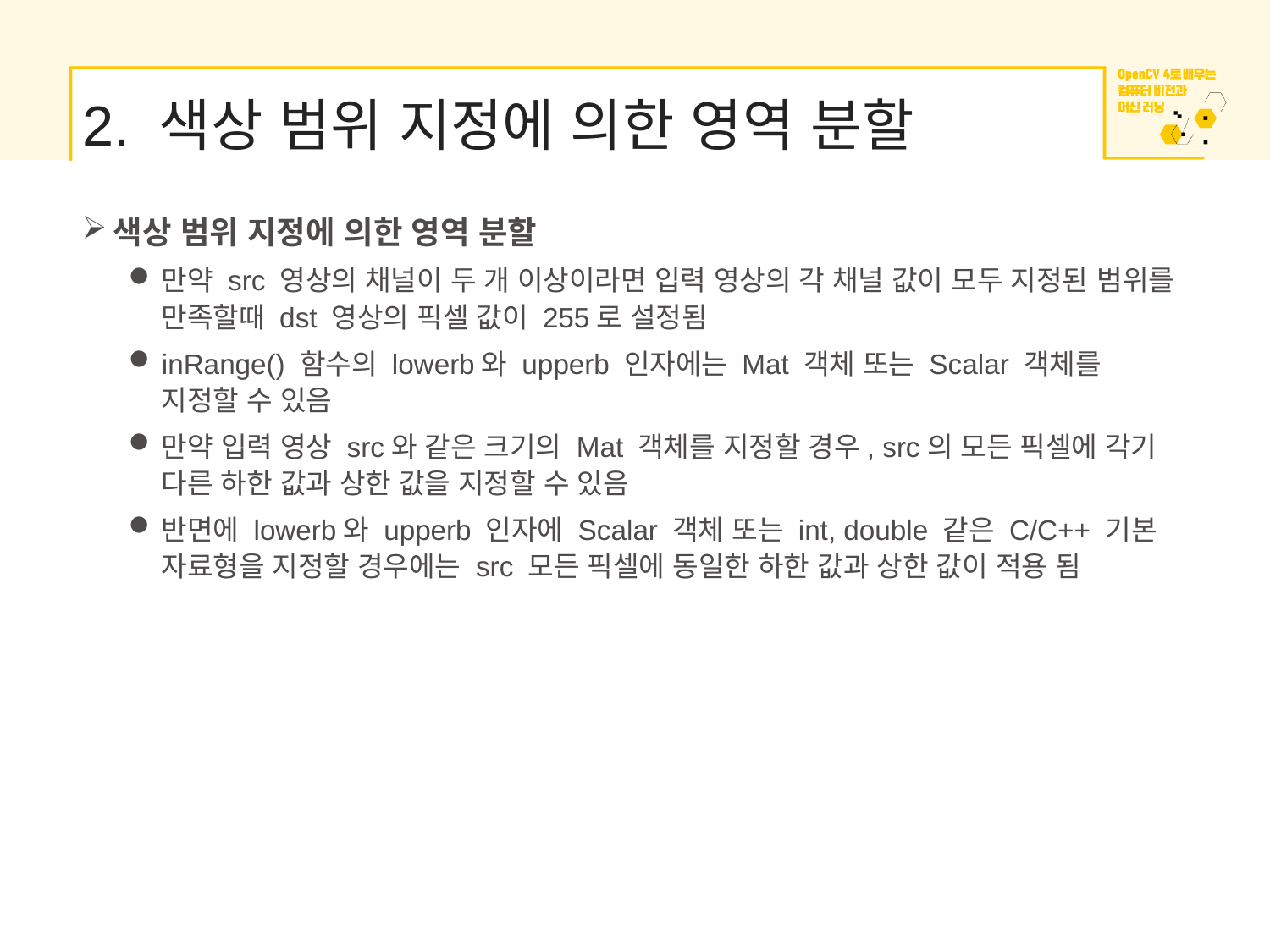

# 2. 색상 범위 지정에 의한 영역 분할
색상 범위 지정에 의한 영역 분할
만약 src 영상의 채널이 두 개 이상이라면 입력 영상의 각 채널 값이 모두 지정된 범위를 만족할때 dst 영상의 픽셀 값이 255로 설정됨
inRange() 함수의 lowerb와 upperb 인자에는 Mat 객체 또는 Scalar 객체를 지정할 수 있음
만약 입력 영상 src와 같은 크기의 Mat 객체를 지정할 경우, src의 모든 픽셀에 각기 다른 하한 값과 상한 값을 지정할 수 있음
반면에 lowerb와 upperb 인자에 Scalar 객체 또는 int, double 같은 C/C++ 기본 자료형을 지정할 경우에는 src 모든 픽셀에 동일한 하한 값과 상한 값이 적용 됨